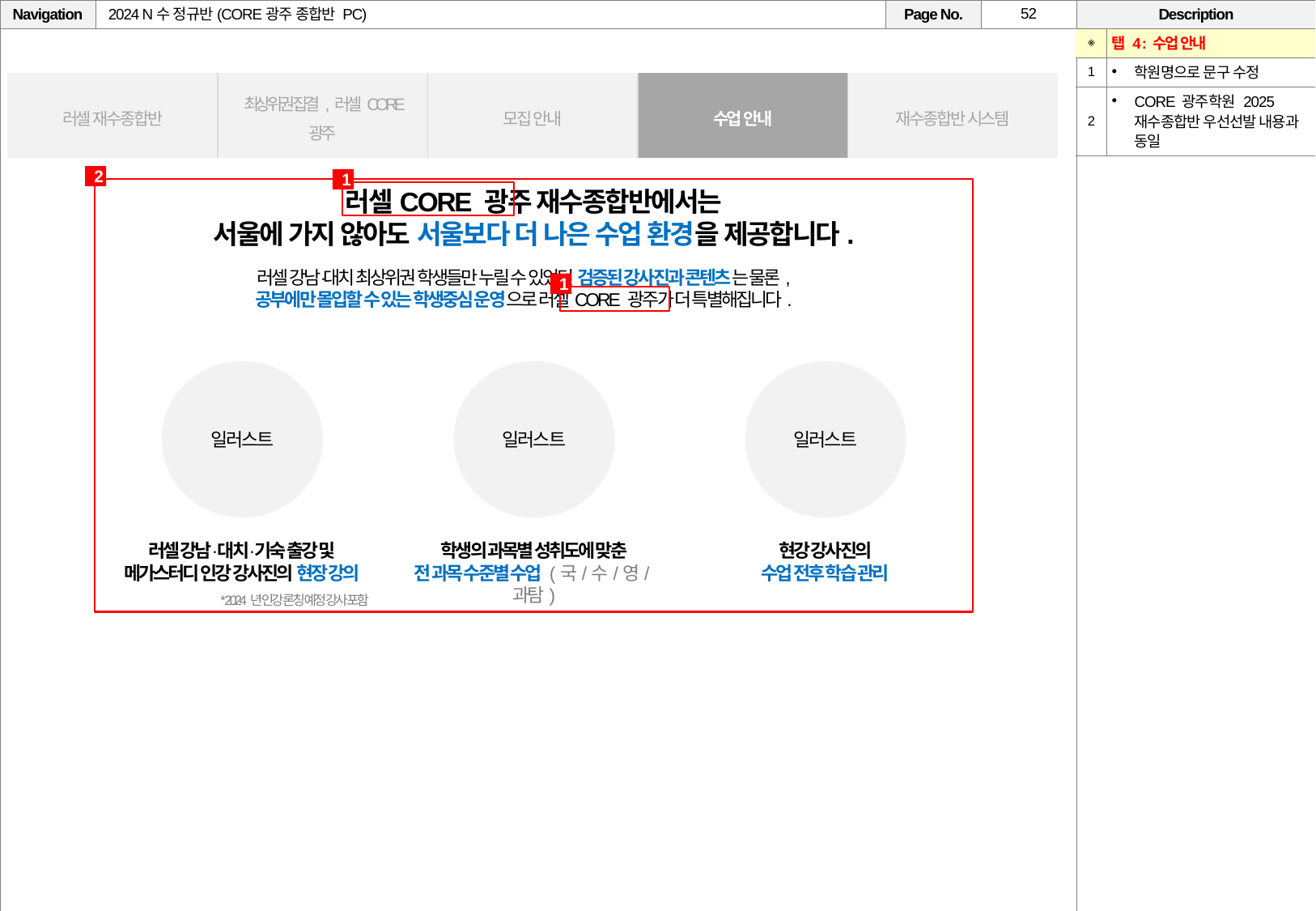

# 2024 N수 정규반(CORE광주 종합반 PC)
| ※ | 탭 4 : 수업 안내 |
| --- | --- |
| 1 | 학원명으로 문구 수정 |
| 2 | CORE 광주학원 2025 재수종합반 우선선발 내용과 동일 |
| 러셀 재수종합반 | 최상위권 집결, 러셀CORE 광주 | 모집 안내 | 수업 안내 | 재수종합반 시스템 |
| --- | --- | --- | --- | --- |
2
1

러셀CORE 광주 재수종합반에서는
서울에 가지 않아도 서울보다 더 나은 수업 환경을 제공합니다.

러셀 강남∙대치 최상위권 학생들만 누릴 수 있었던 검증된 강사진과 콘텐츠는 물론,
공부에만 몰입할 수 있는 학생중심 운영으로 러셀CORE 광주가 더 특별해집니다.
1

일러스트
일러스트
일러스트
러셀 강남∙대치∙기숙 출강 및
메가스터디 인강 강사진의 현장 강의
학생의 과목별 성취도에 맞춘
전 과목 수준별 수업 (국/수/영/과탐)
현강 강사진의
수업 전후 학습 관리
* 2024년 인강 론칭 예정 강사 포함